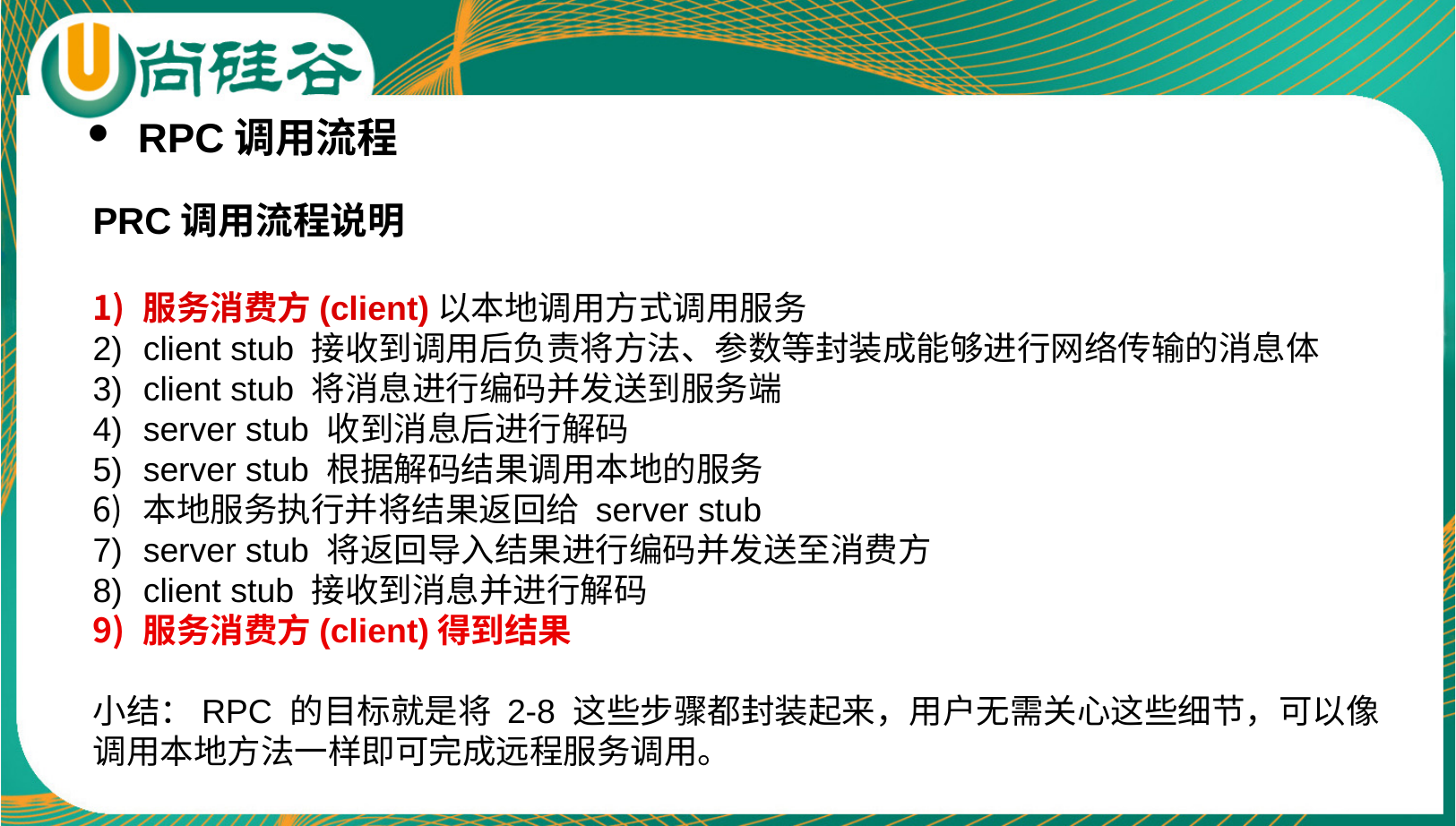

RPC调用流程
PRC调用流程说明

服务消费方(client)以本地调用方式调用服务
client stub 接收到调用后负责将方法、参数等封装成能够进行网络传输的消息体
client stub 将消息进行编码并发送到服务端
server stub 收到消息后进行解码
server stub 根据解码结果调用本地的服务
本地服务执行并将结果返回给 server stub
server stub 将返回导入结果进行编码并发送至消费方
client stub 接收到消息并进行解码
服务消费方(client)得到结果

小结：RPC 的目标就是将 2-8 这些步骤都封装起来，用户无需关心这些细节，可以像调用本地方法一样即可完成远程服务调用。